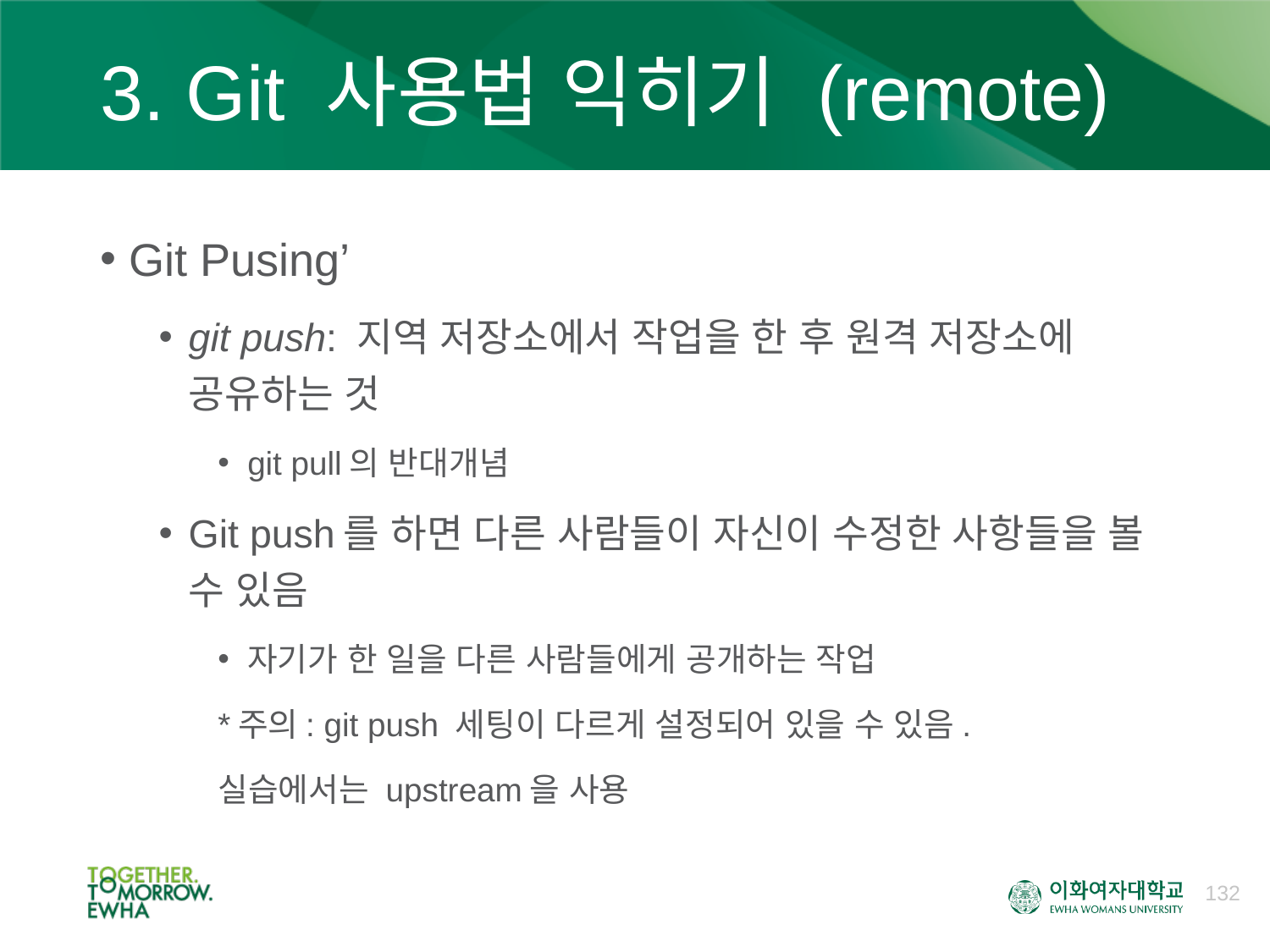

# 3. Git 사용법 익히기 (remote)
Git Pusing’
git push: 지역 저장소에서 작업을 한 후 원격 저장소에 공유하는 것
git pull의 반대개념
Git push를 하면 다른 사람들이 자신이 수정한 사항들을 볼 수 있음
자기가 한 일을 다른 사람들에게 공개하는 작업
*주의: git push 세팅이 다르게 설정되어 있을 수 있음.
실습에서는 upstream을 사용
132